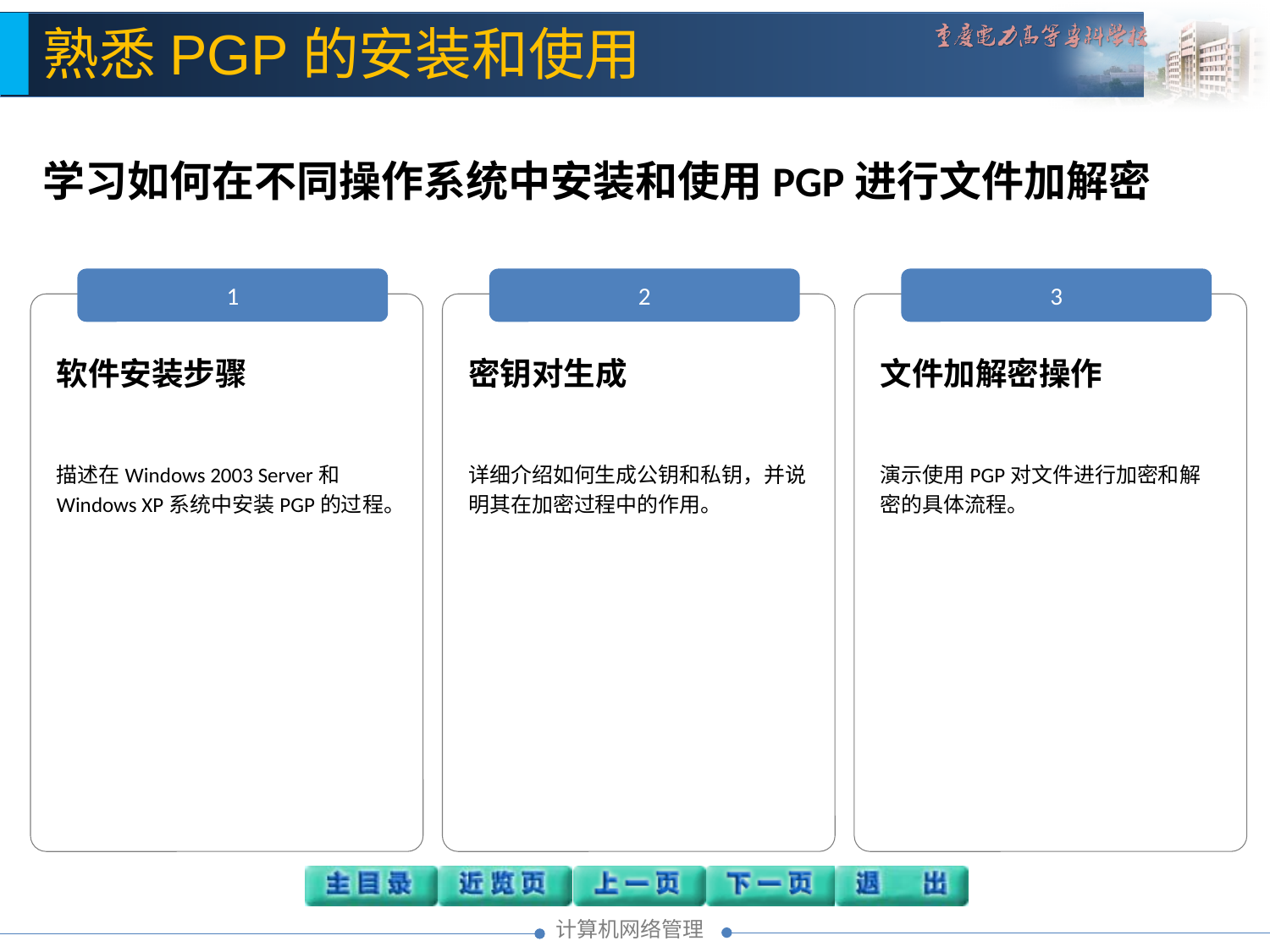

熟悉PGP的安装和使用
学习如何在不同操作系统中安装和使用PGP进行文件加解密
1

软件安装步骤
描述在Windows 2003 Server和Windows XP系统中安装PGP的过程。
2

密钥对生成
详细介绍如何生成公钥和私钥，并说明其在加密过程中的作用。
3

文件加解密操作
演示使用PGP对文件进行加密和解密的具体流程。